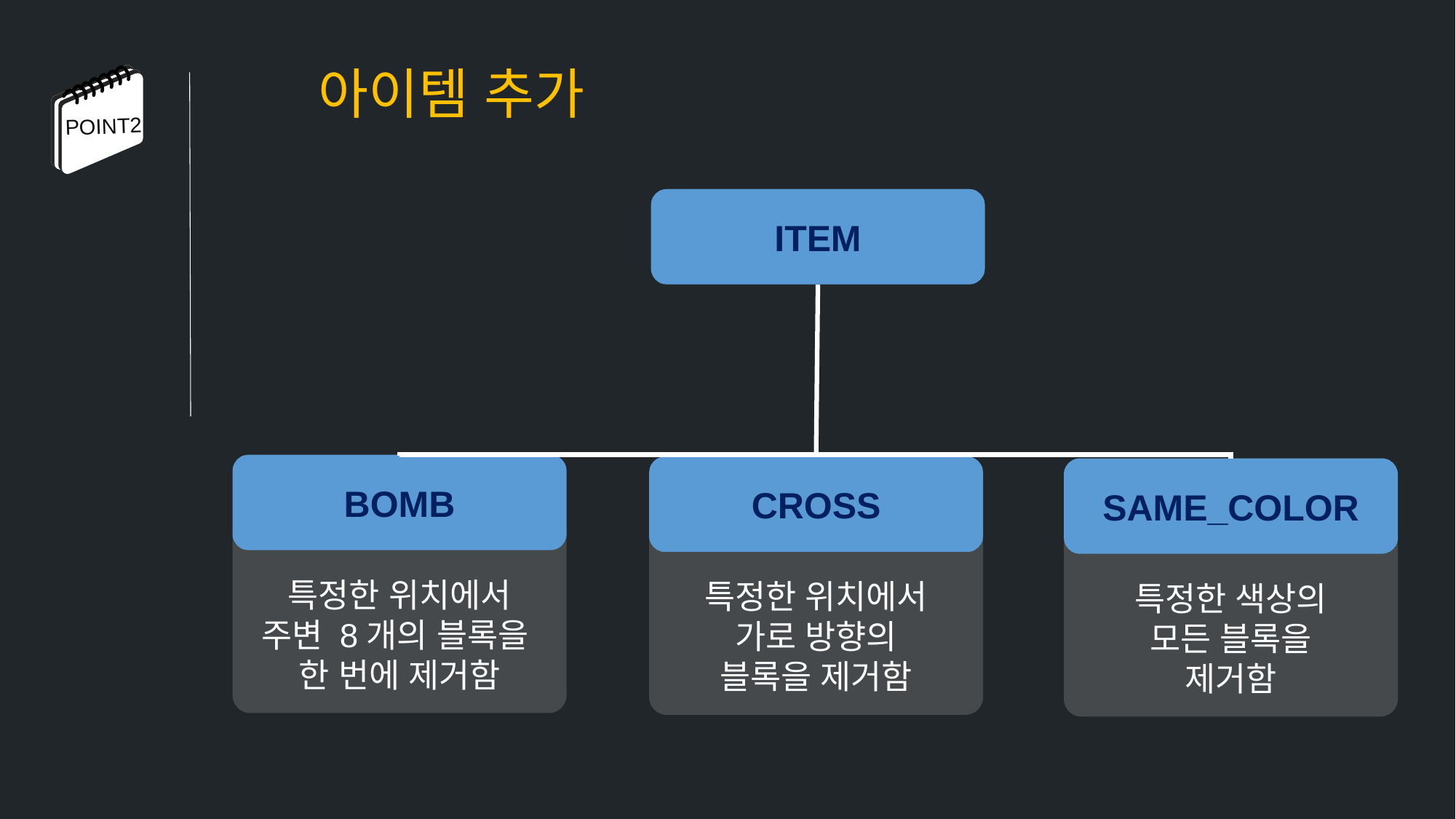

아이템 추가

POINT2
ITEM
BOMB
CROSS
SAME_COLOR

특정한 위치에서
주변 8개의 블록을
한 번에 제거함

특정한 위치에서
가로 방향의
블록을 제거함

특정한 색상의
모든 블록을
제거함